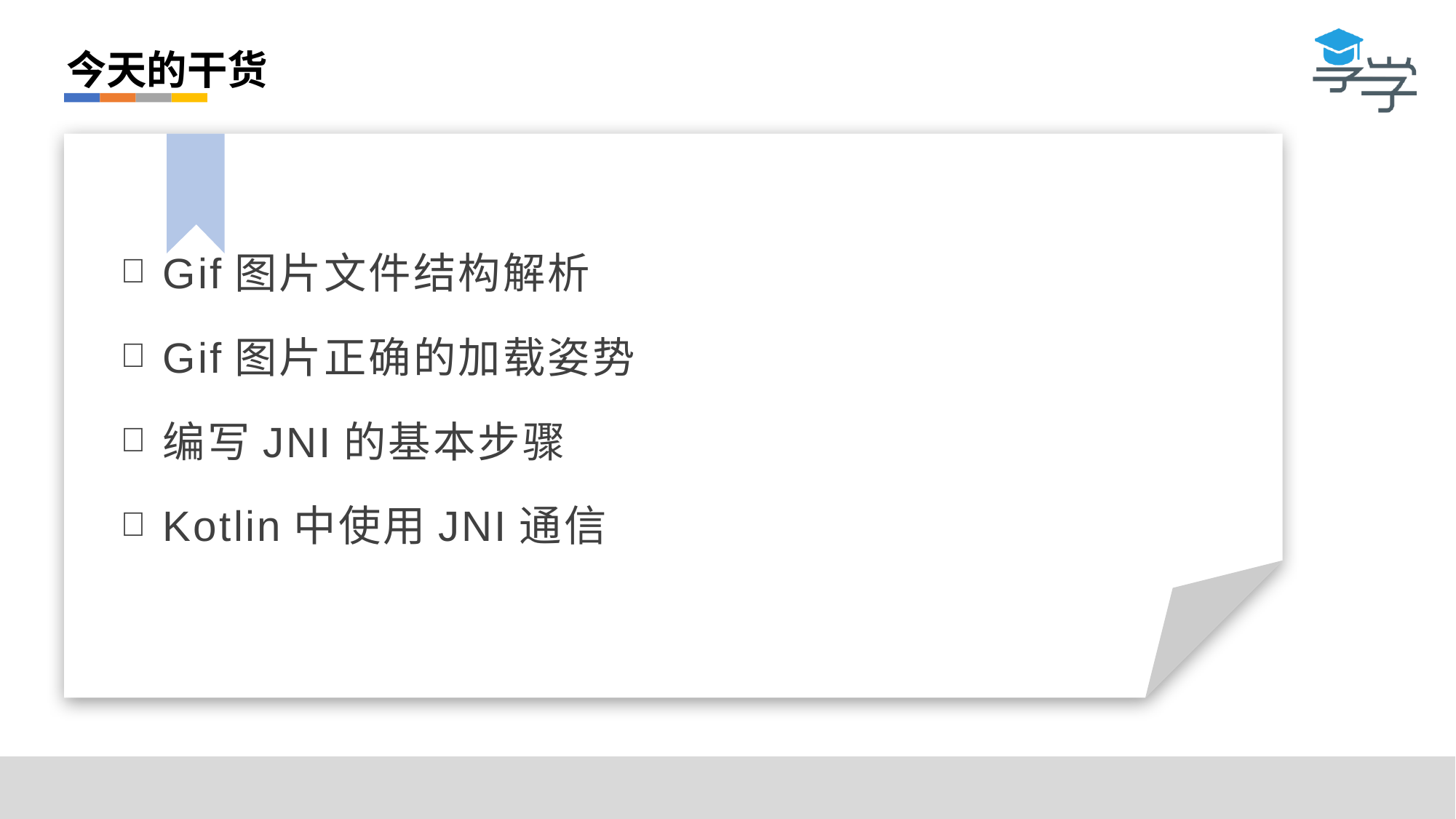

今天的干货

Gif图片文件结构解析
Gif图片正确的加载姿势
编写JNI的基本步骤
Kotlin中使用JNI通信